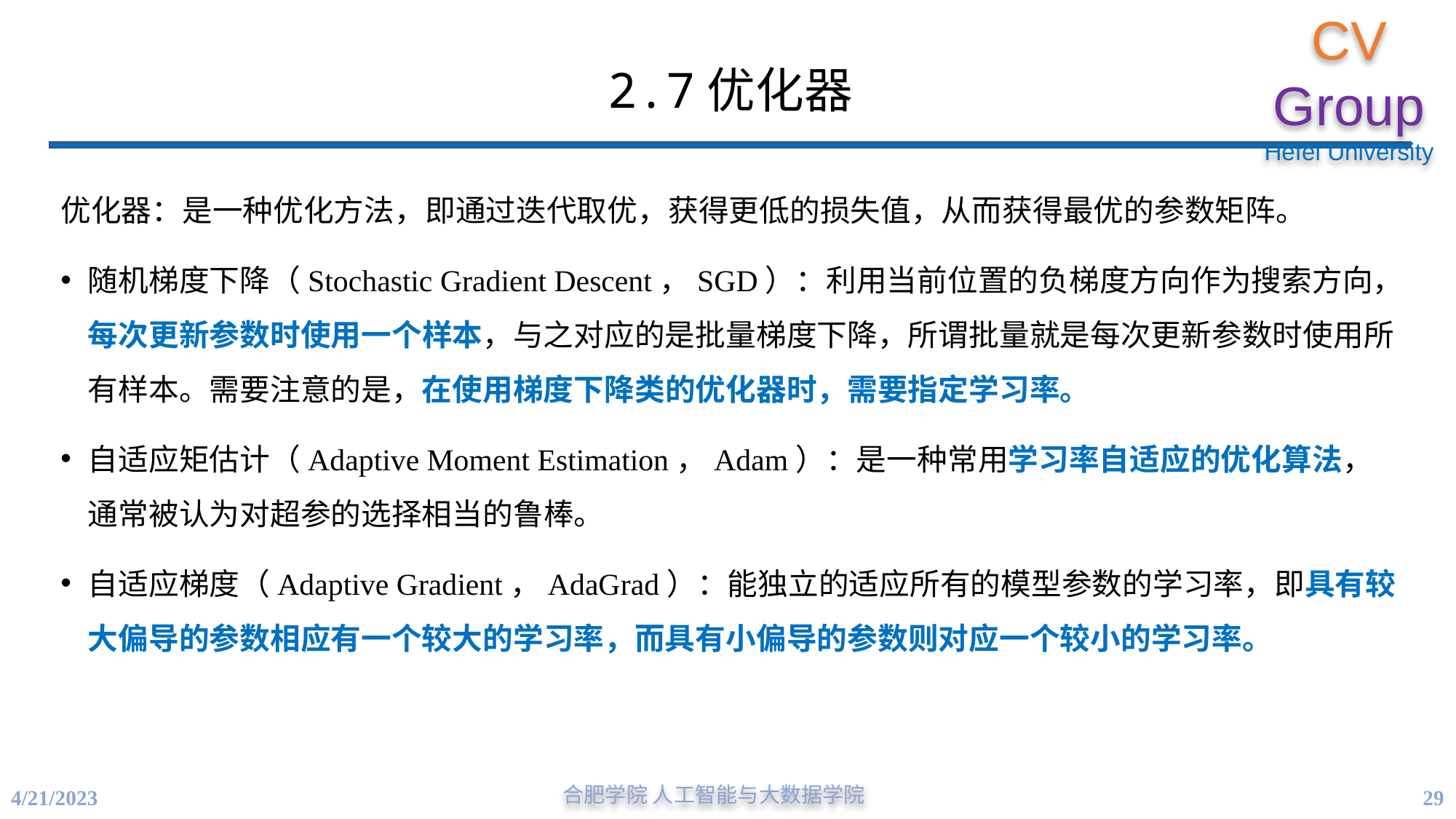

# 2.7优化器
优化器：是一种优化方法，即通过迭代取优，获得更低的损失值，从而获得最优的参数矩阵。
随机梯度下降（Stochastic Gradient Descent，SGD）：利用当前位置的负梯度方向作为搜索方向，每次更新参数时使用一个样本，与之对应的是批量梯度下降，所谓批量就是每次更新参数时使用所有样本。需要注意的是，在使用梯度下降类的优化器时，需要指定学习率。
自适应矩估计（Adaptive Moment Estimation，Adam）：是一种常用学习率自适应的优化算法，通常被认为对超参的选择相当的鲁棒。
自适应梯度（Adaptive Gradient，AdaGrad）：能独立的适应所有的模型参数的学习率，即具有较大偏导的参数相应有一个较大的学习率，而具有小偏导的参数则对应一个较小的学习率。

29
4/21/2023
合肥学院 人工智能与大数据学院